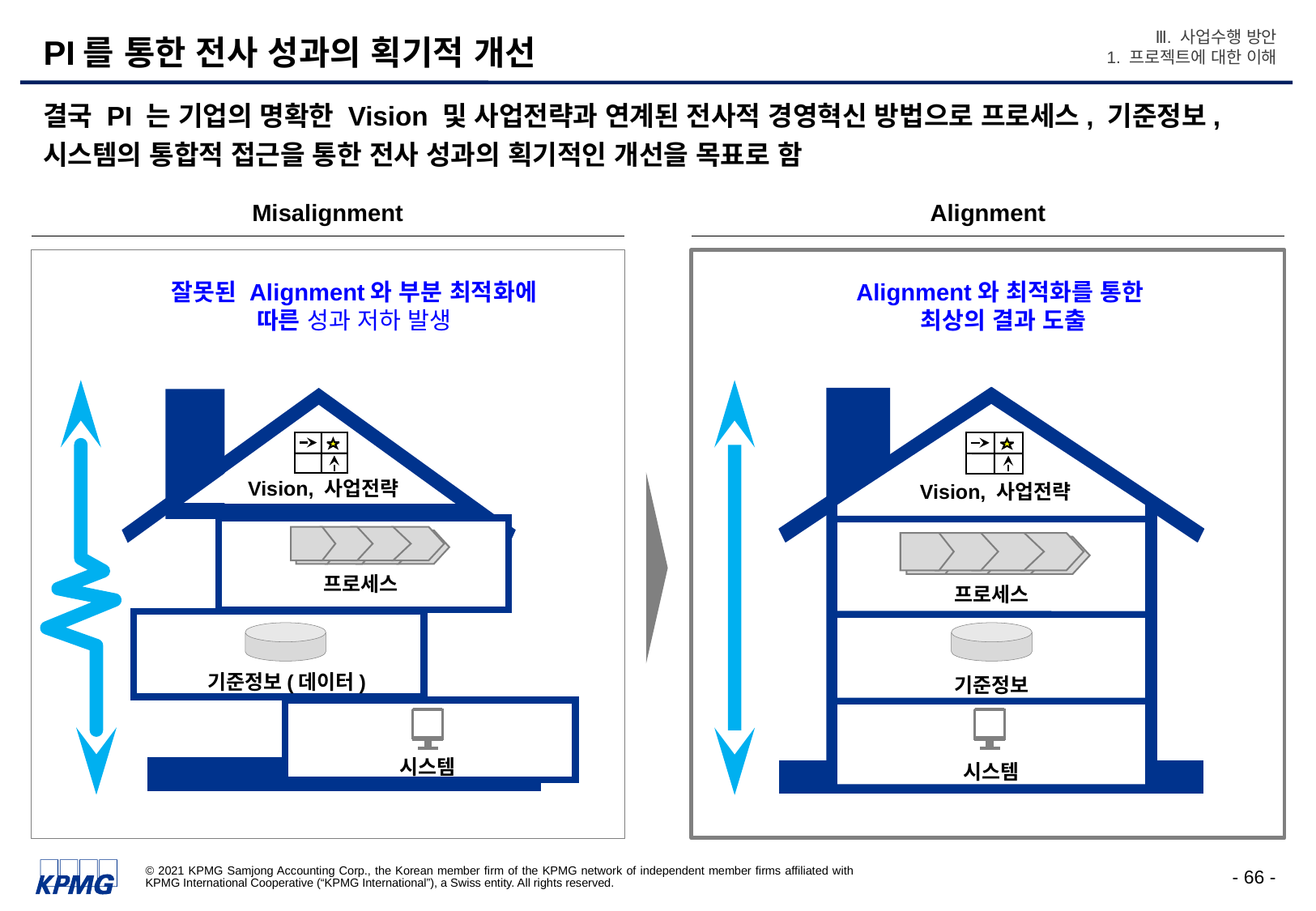

Ⅲ. 사업수행 방안
1. 프로젝트에 대한 이해
# PI를 통한 전사 성과의 획기적 개선
결국 PI 는 기업의 명확한 Vision 및 사업전략과 연계된 전사적 경영혁신 방법으로 프로세스, 기준정보, 시스템의 통합적 접근을 통한 전사 성과의 획기적인 개선을 목표로 함
Misalignment
Alignment

Alignment와 최적화를 통한
최상의 결과 도출
잘못된 Alignment와 부분 최적화에 따른 성과 저하 발생

Vision, 사업전략
Vision, 사업전략

프로세스
프로세스

기준정보(데이터)
기준정보

시스템
시스템